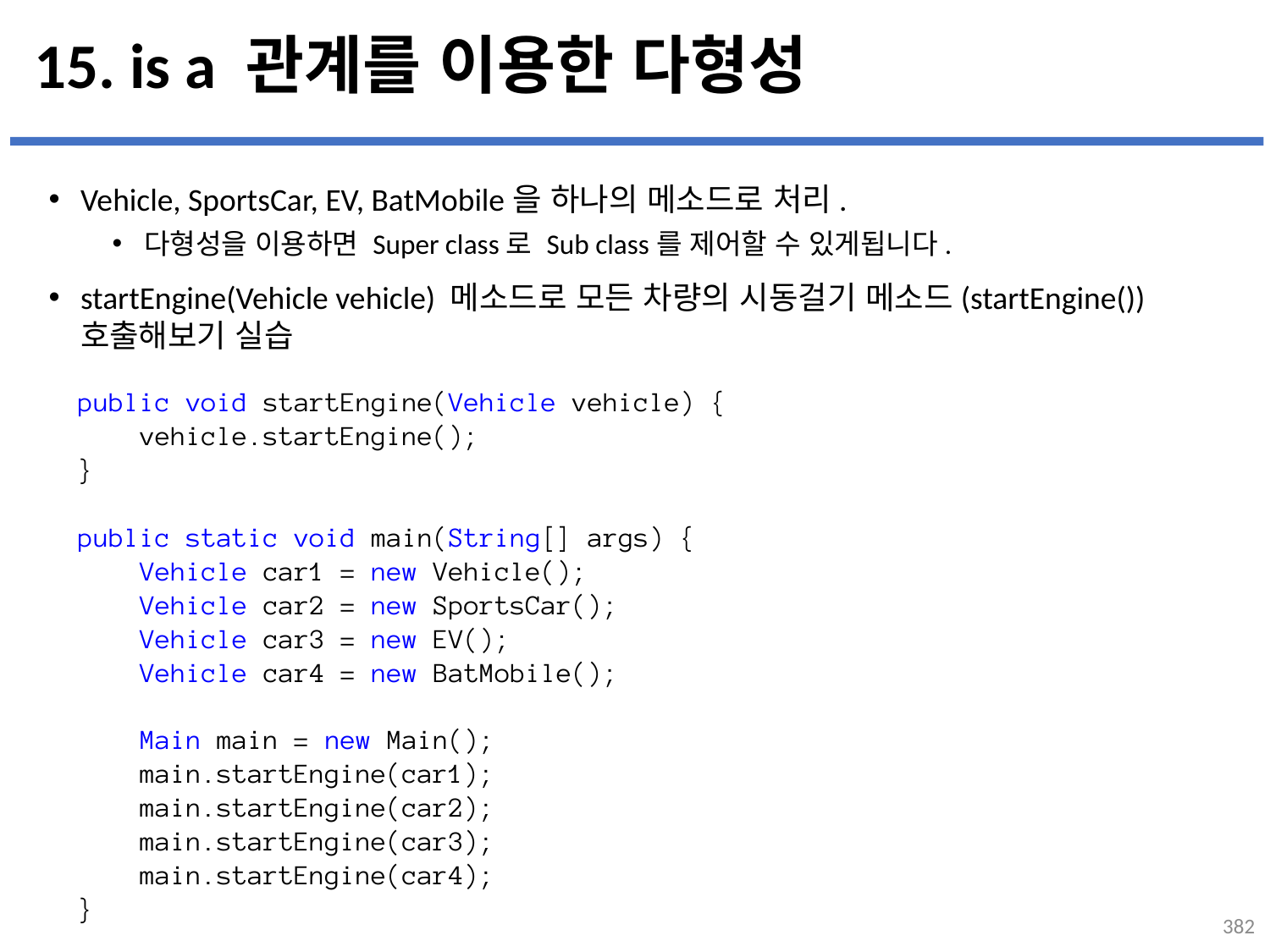

# 15. is a 관계를 이용한 다형성
Vehicle, SportsCar, EV, BatMobile을 하나의 메소드로 처리.
다형성을 이용하면 Super class로 Sub class를 제어할 수 있게됩니다.
startEngine(Vehicle vehicle) 메소드로 모든 차량의 시동걸기 메소드(startEngine()) 호출해보기 실습
...

설명
public void startEngine(Vehicle vehicle) {
    vehicle.startEngine();
}
public static void main(String[] args) {
    Vehicle car1 = new Vehicle();
    Vehicle car2 = new SportsCar();
    Vehicle car3 = new EV();
    Vehicle car4 = new BatMobile();

    Main main = new Main();
    main.startEngine(car1);
    main.startEngine(car2);
    main.startEngine(car3);
    main.startEngine(car4);
}
382